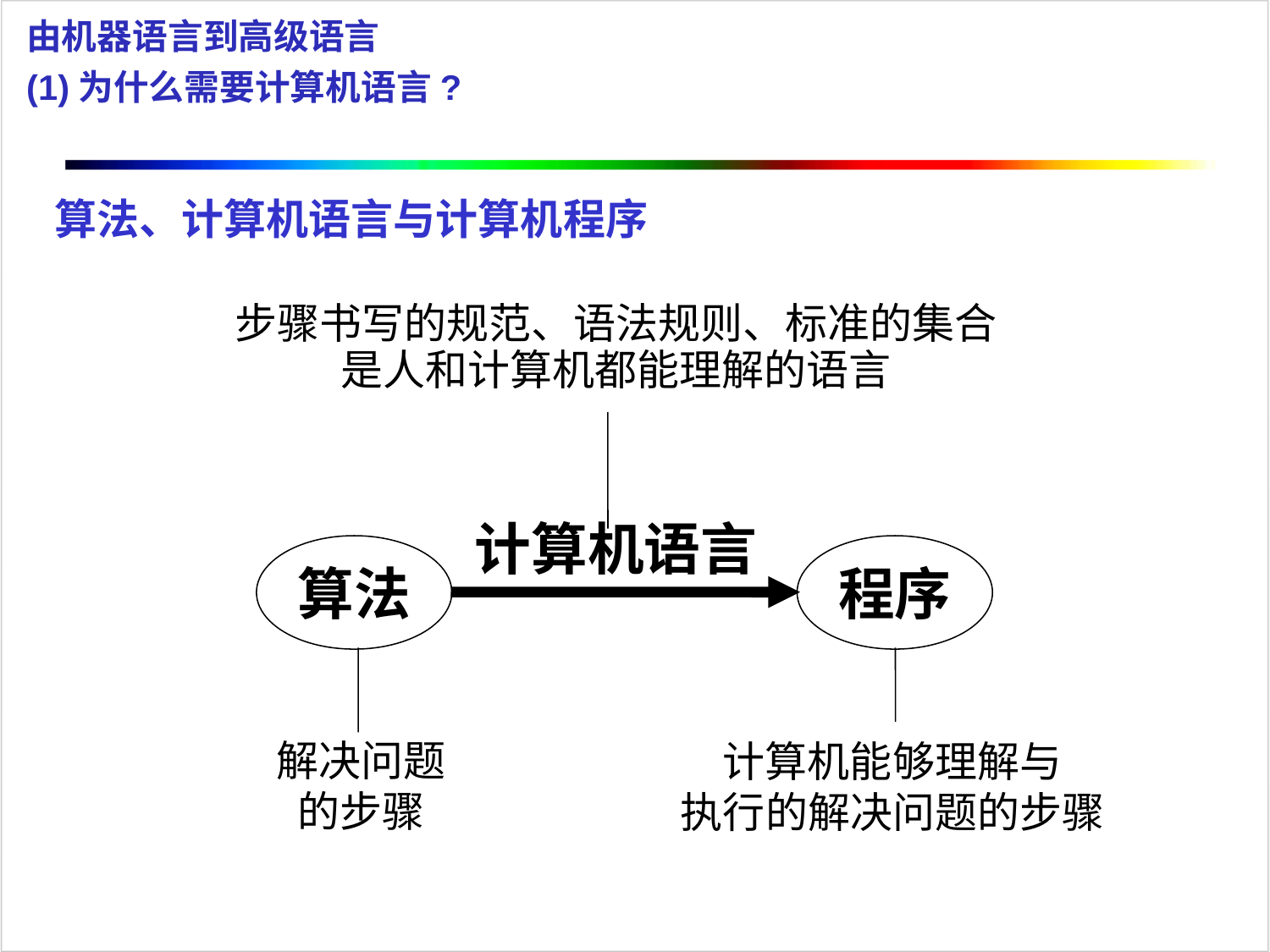

由机器语言到高级语言
(1)为什么需要计算机语言?
 算法、计算机语言与计算机程序
步骤书写的规范、语法规则、标准的集合
是人和计算机都能理解的语言

计算机语言
算法

解决问题
的步骤
程序

计算机能够理解与
执行的解决问题的步骤